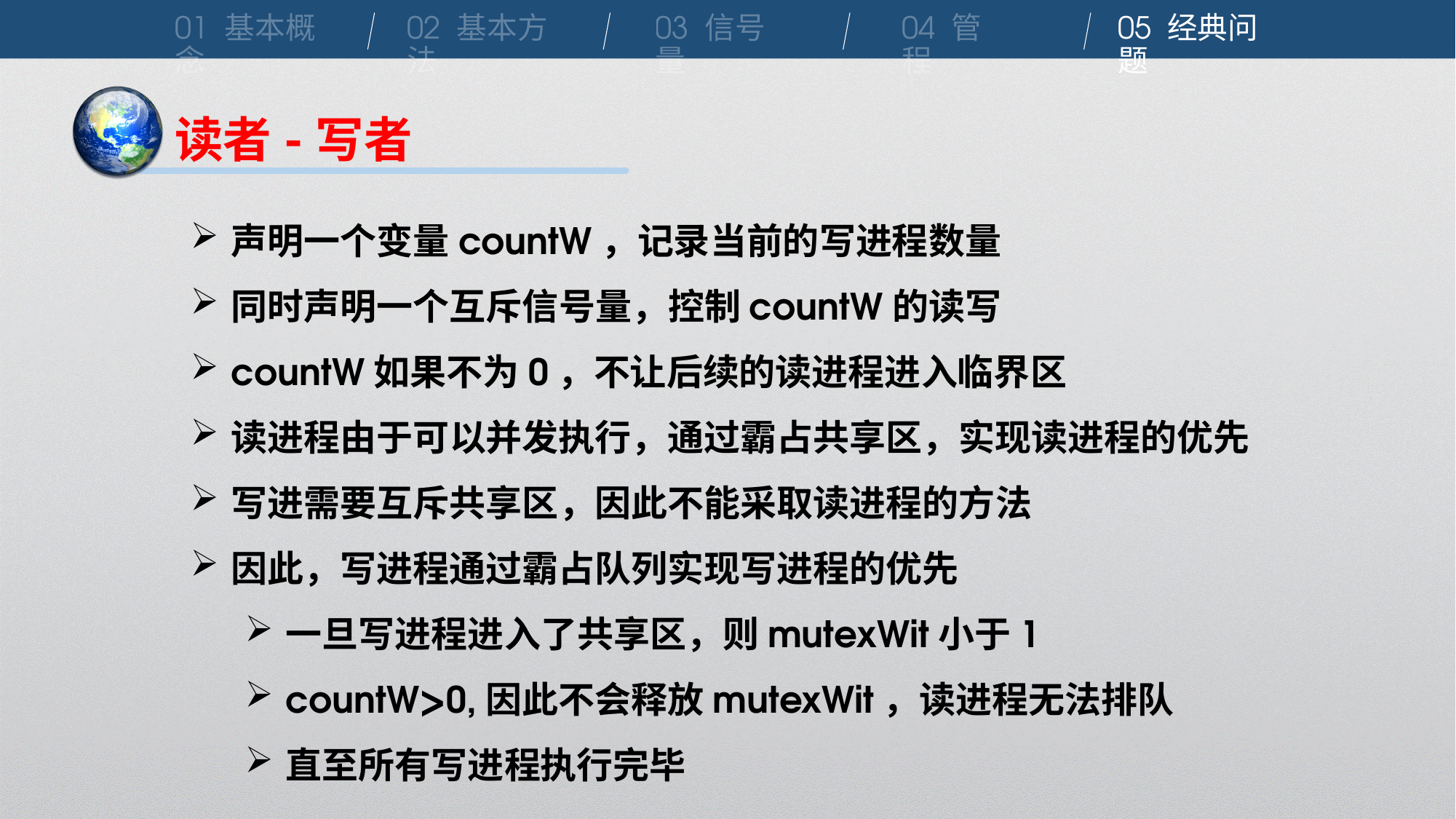

01 基本概念
02 基本方法
03 信号量
04 管程
05 经典问题
读者-写者
声明一个变量countW，记录当前的写进程数量
同时声明一个互斥信号量，控制countW的读写
countW如果不为0，不让后续的读进程进入临界区
读进程由于可以并发执行，通过霸占共享区，实现读进程的优先
写进需要互斥共享区，因此不能采取读进程的方法
因此，写进程通过霸占队列实现写进程的优先
一旦写进程进入了共享区，则mutexWit小于1
countW>0,因此不会释放mutexWit，读进程无法排队
直至所有写进程执行完毕